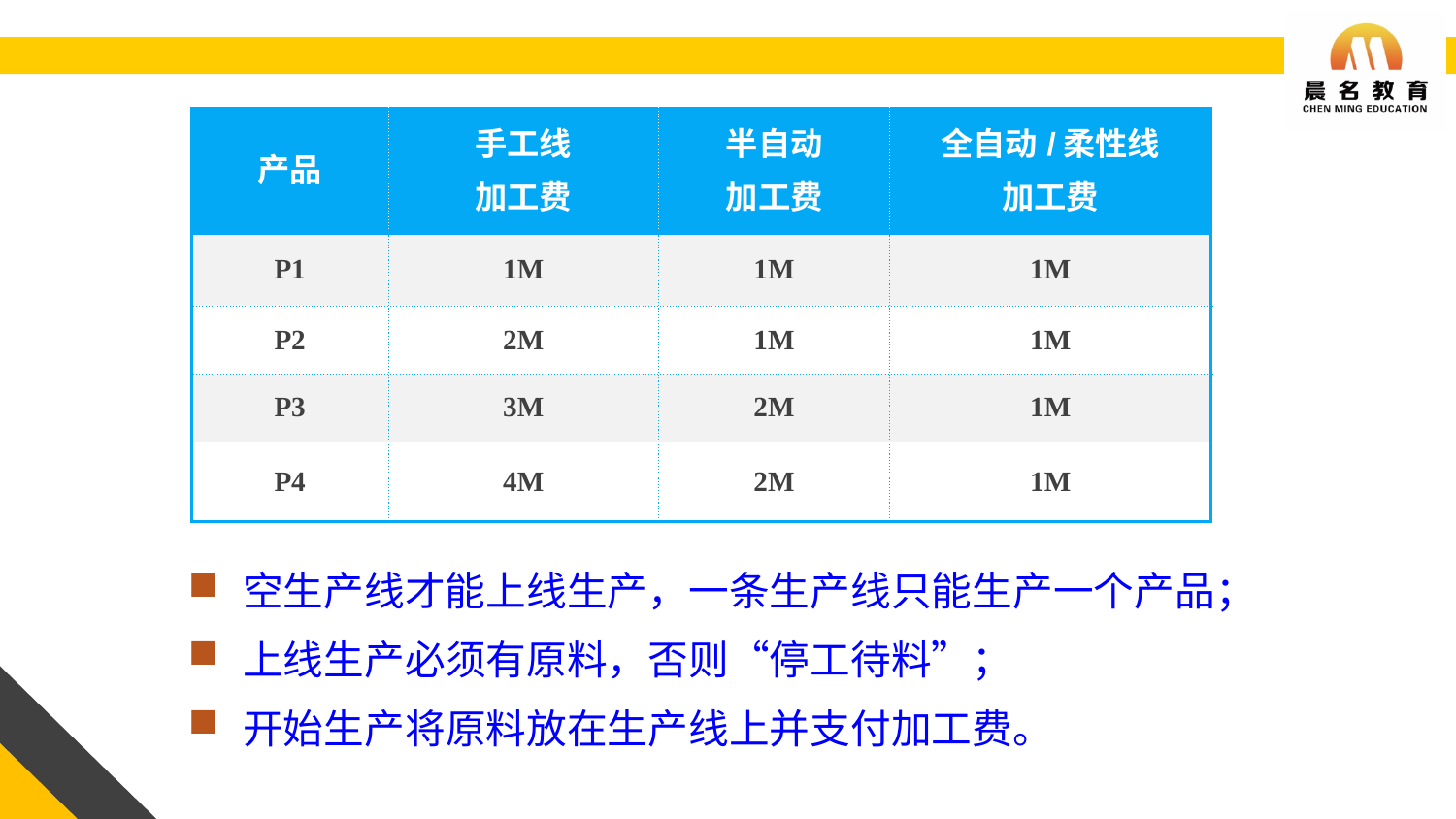

| 产品 | 手工线 加工费 | 半自动 加工费 | 全自动/柔性线 加工费 |
| --- | --- | --- | --- |
| P1 | 1M | 1M | 1M |
| P2 | 2M | 1M | 1M |
| P3 | 3M | 2M | 1M |
| P4 | 4M | 2M | 1M |
空生产线才能上线生产，一条生产线只能生产一个产品；
上线生产必须有原料，否则“停工待料”；
开始生产将原料放在生产线上并支付加工费。